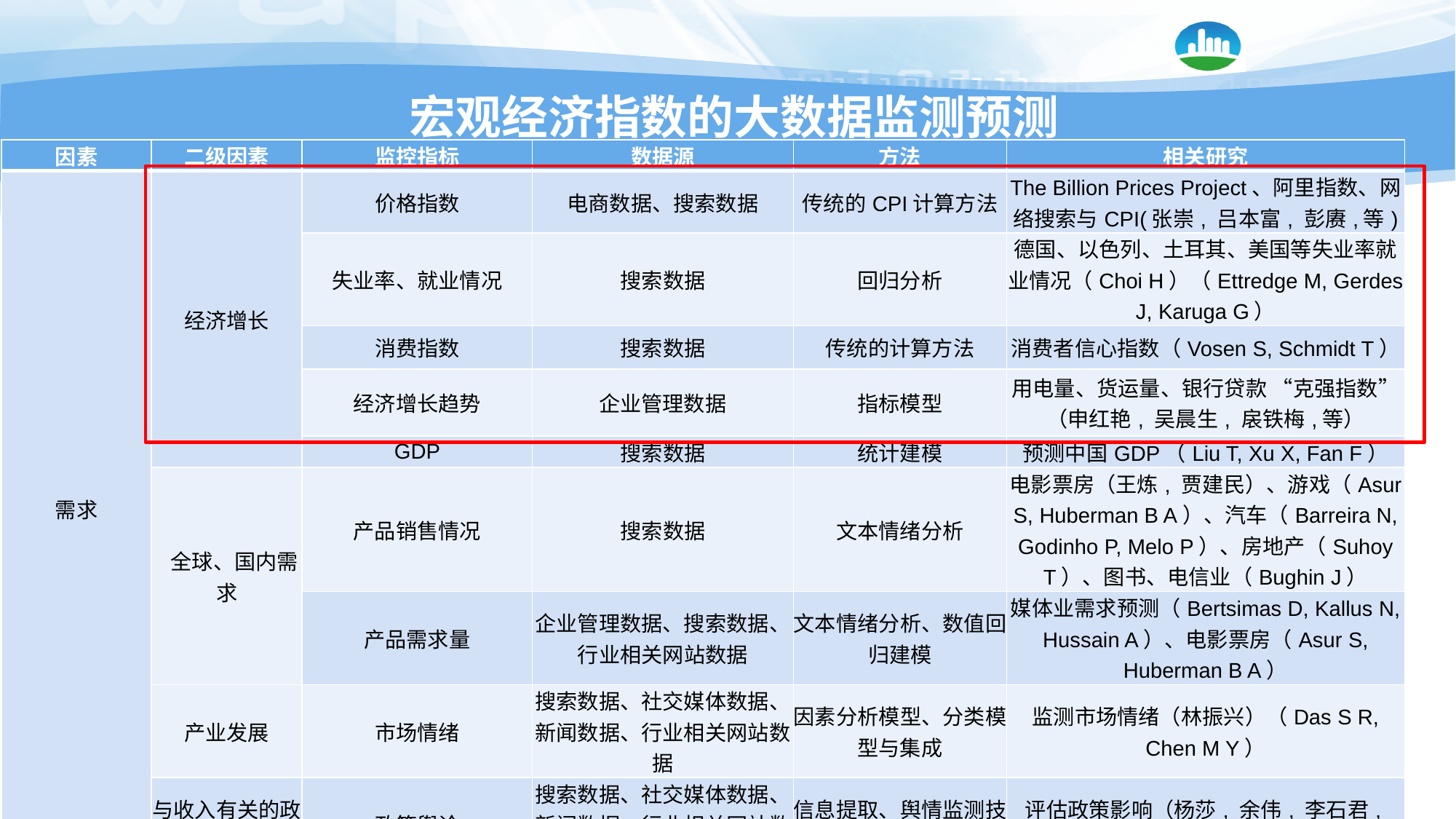

# 宏观经济指数的大数据监测预测
| 因素 | 二级因素 | 监控指标 | 数据源 | 方法 | 相关研究 |
| --- | --- | --- | --- | --- | --- |
| 需求 | 经济增长 | 价格指数 | 电商数据、搜索数据 | 传统的CPI计算方法 | The Billion Prices Project、阿里指数、网络搜索与CPI(张崇, 吕本富, 彭赓,等) |
|  |  | 失业率、就业情况 | 搜索数据 | 回归分析 | 德国、以色列、土耳其、美国等失业率就业情况（Choi H）（Ettredge M, Gerdes J, Karuga G） |
|  |  | 消费指数 | 搜索数据 | 传统的计算方法 | 消费者信心指数（Vosen S, Schmidt T） |
|  |  | 经济增长趋势 | 企业管理数据 | 指标模型 | 用电量、货运量、银行贷款 “克强指数”（申红艳, 吴晨生, 扆铁梅,等） |
|  |  | GDP | 搜索数据 | 统计建模 | 预测中国GDP（Liu T, Xu X, Fan F） |
|  | 全球、国内需求 | 产品销售情况 | 搜索数据 | 文本情绪分析 | 电影票房（王炼, 贾建民）、游戏（Asur S, Huberman B A）、汽车（Barreira N, Godinho P, Melo P）、房地产（Suhoy T）、图书、电信业（Bughin J） |
|  |  | 产品需求量 | 企业管理数据、搜索数据、行业相关网站数据 | 文本情绪分析、数值回归建模 | 媒体业需求预测（Bertsimas D, Kallus N, Hussain A）、电影票房（Asur S, Huberman B A） |
|  | 产业发展 | 市场情绪 | 搜索数据、社交媒体数据、新闻数据、行业相关网站数据 | 因素分析模型、分类模型与集成 | 监测市场情绪（林振兴）（Das S R, Chen M Y） |
|  | 与收入有关的政策 | 政策舆论 | 搜索数据、社交媒体数据、新闻数据、行业相关网站数据 | 信息提取、舆情监测技术 | 评估政策影响（杨莎, 余伟, 李石君,等） |